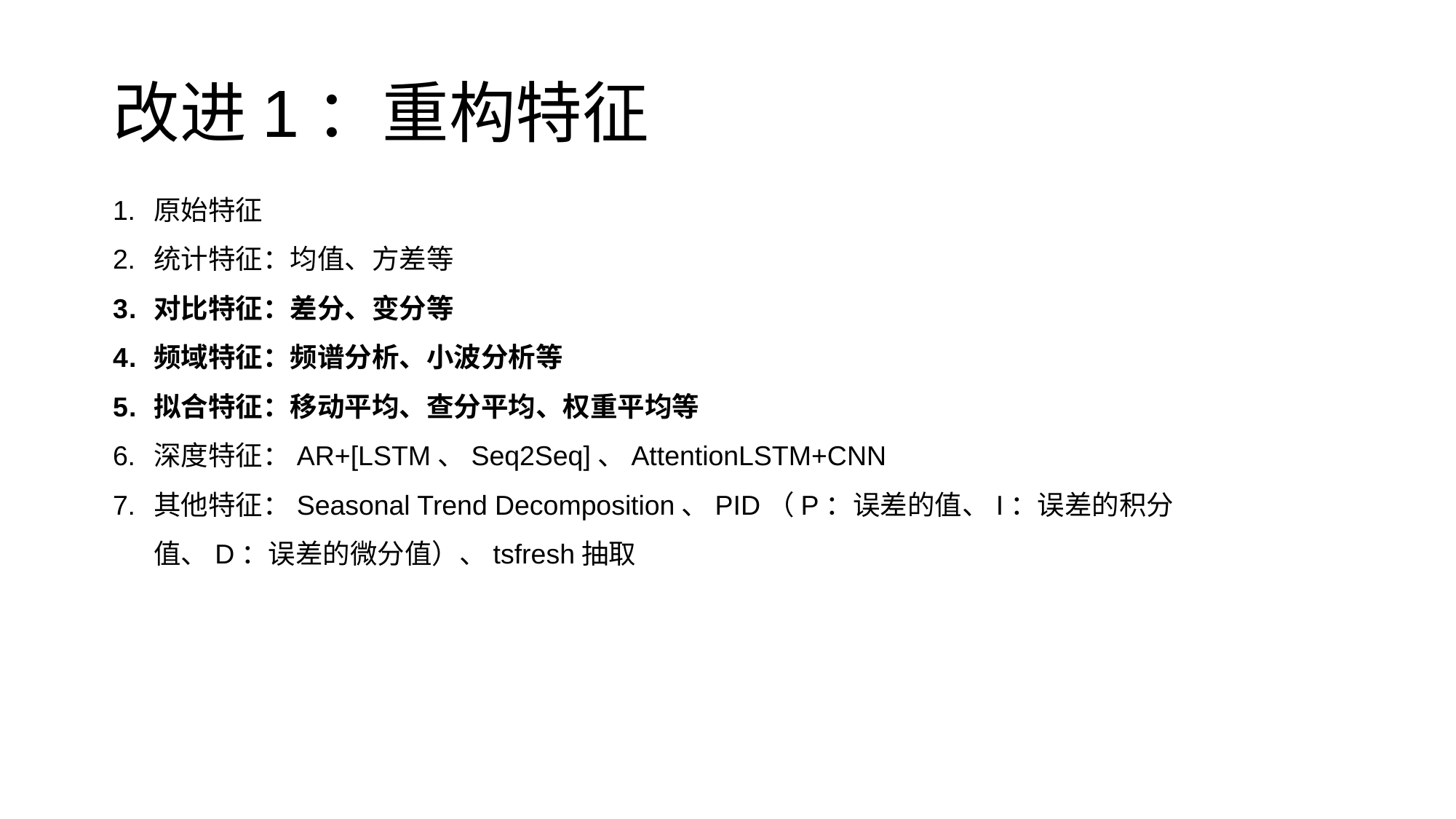

# 改进1：重构特征
原始特征
统计特征：均值、方差等
对比特征：差分、变分等
频域特征：频谱分析、小波分析等
拟合特征：移动平均、查分平均、权重平均等
深度特征：AR+[LSTM、Seq2Seq]、AttentionLSTM+CNN
其他特征：Seasonal Trend Decomposition、PID（P：误差的值、I：误差的积分值、D：误差的微分值）、tsfresh抽取